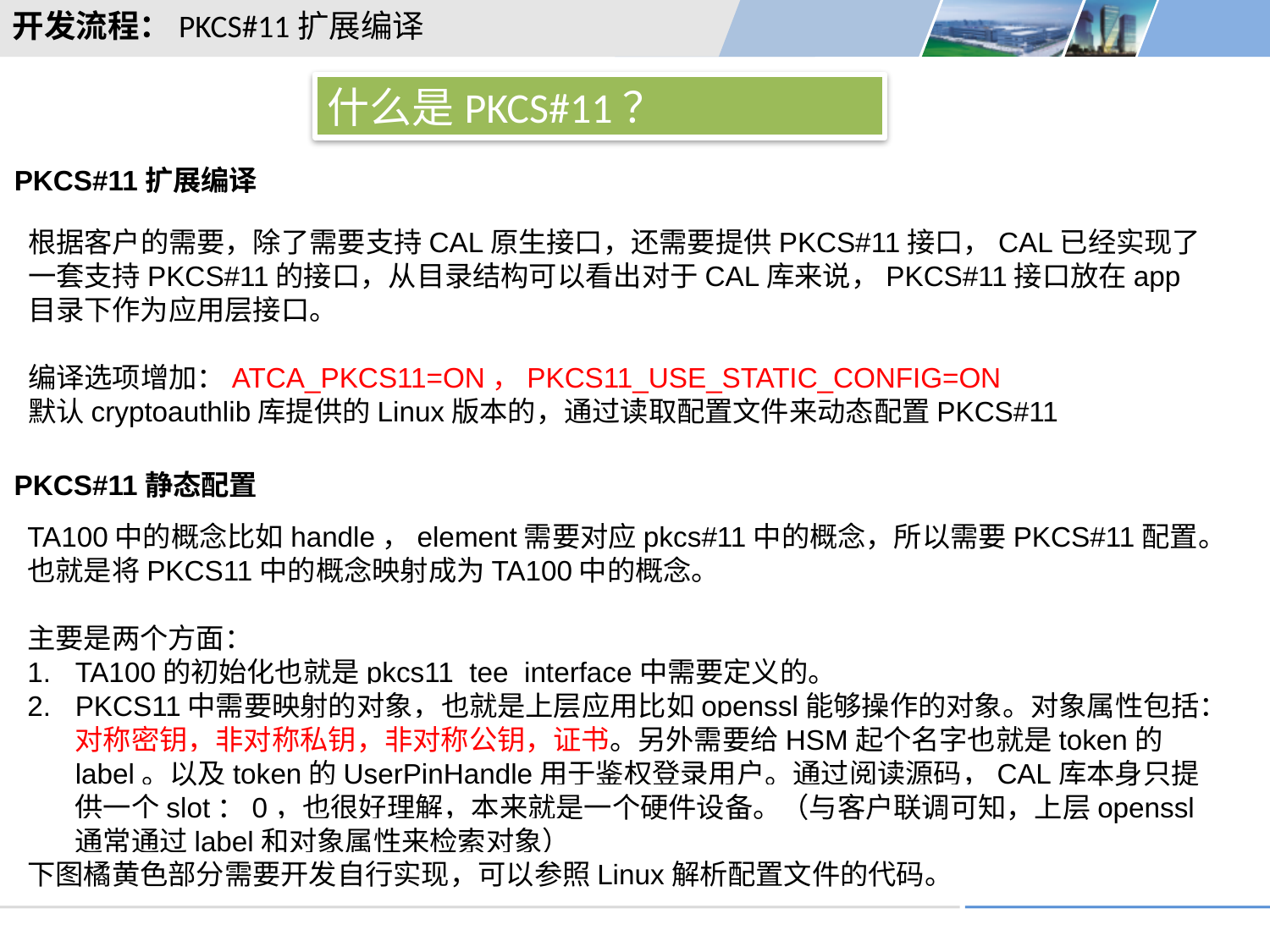

开发流程：PKCS#11扩展编译
什么是PKCS#11？
PKCS#11扩展编译

根据客户的需要，除了需要支持CAL原生接口，还需要提供PKCS#11接口，CAL已经实现了一套支持PKCS#11的接口，从目录结构可以看出对于CAL库来说，PKCS#11接口放在app目录下作为应用层接口。

编译选项增加：ATCA_PKCS11=ON，PKCS11_USE_STATIC_CONFIG=ON
默认cryptoauthlib库提供的Linux版本的，通过读取配置文件来动态配置PKCS#11
PKCS#11静态配置
TA100中的概念比如handle，element需要对应pkcs#11中的概念，所以需要PKCS#11配置。也就是将PKCS11中的概念映射成为TA100中的概念。

主要是两个方面：
TA100的初始化也就是pkcs11_tee_interface中需要定义的。
PKCS11中需要映射的对象，也就是上层应用比如openssl能够操作的对象。对象属性包括：对称密钥，非对称私钥，非对称公钥，证书。另外需要给HSM起个名字也就是token的label。以及token的UserPinHandle用于鉴权登录用户。通过阅读源码，CAL库本身只提供一个slot：0，也很好理解，本来就是一个硬件设备。（与客户联调可知，上层openssl通常通过label和对象属性来检索对象）
下图橘黄色部分需要开发自行实现，可以参照Linux解析配置文件的代码。